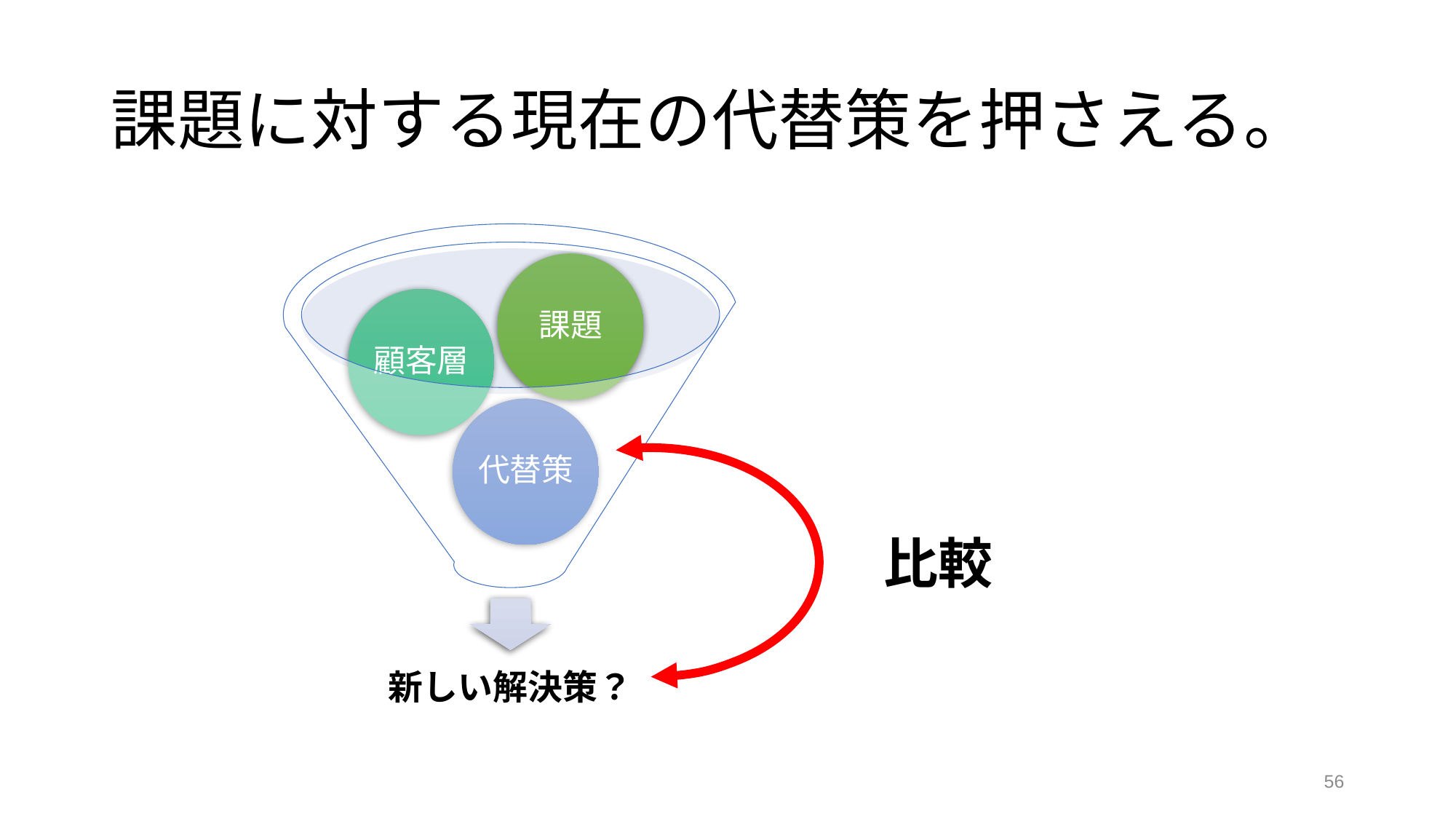

# 課題に対する現在の代替策を押さえる。
新しい解決策？
代替策
顧客層
課題

比較
56